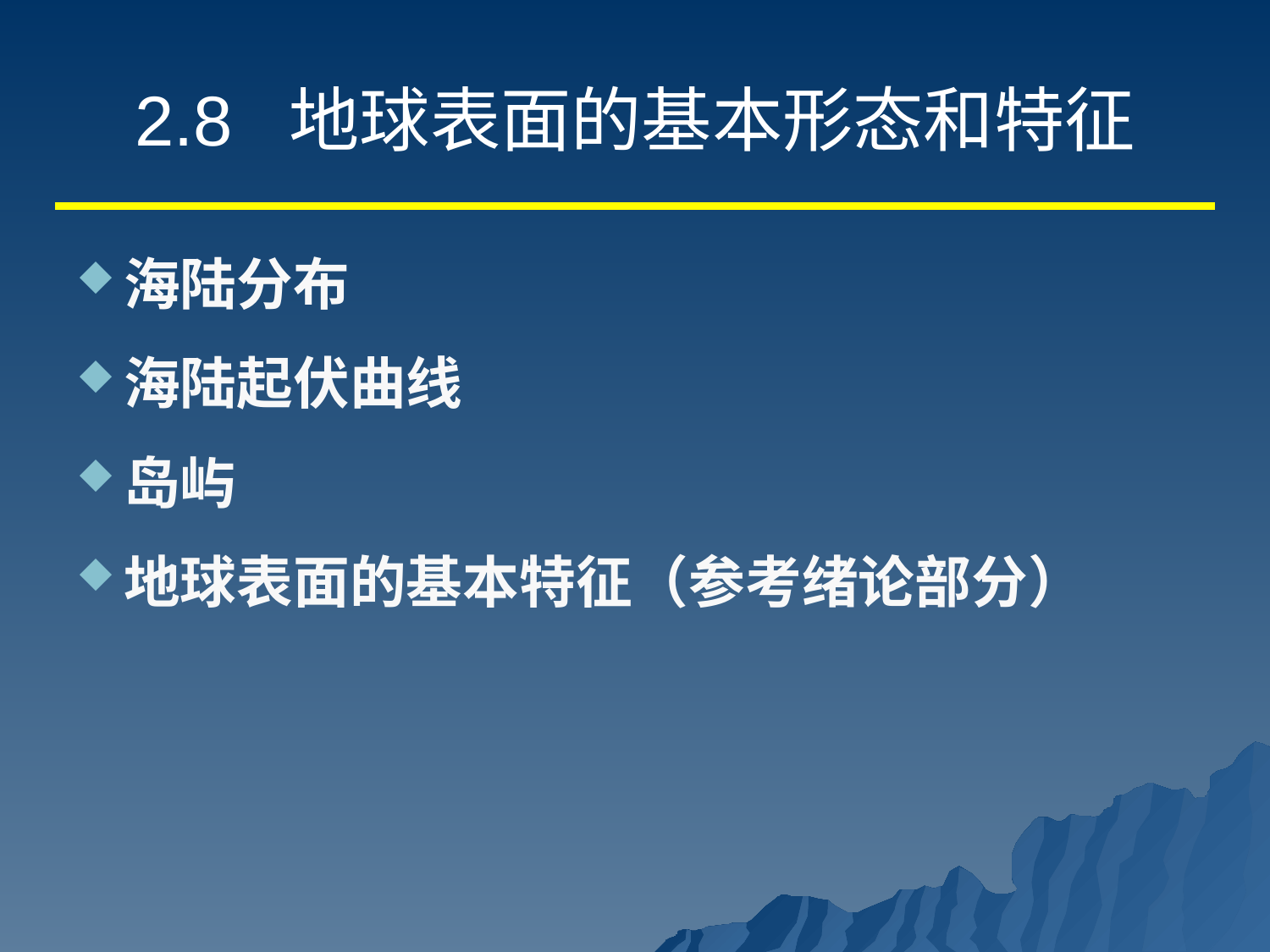

# 2.8  地球表面的基本形态和特征
海陆分布
海陆起伏曲线
岛屿
地球表面的基本特征（参考绪论部分）